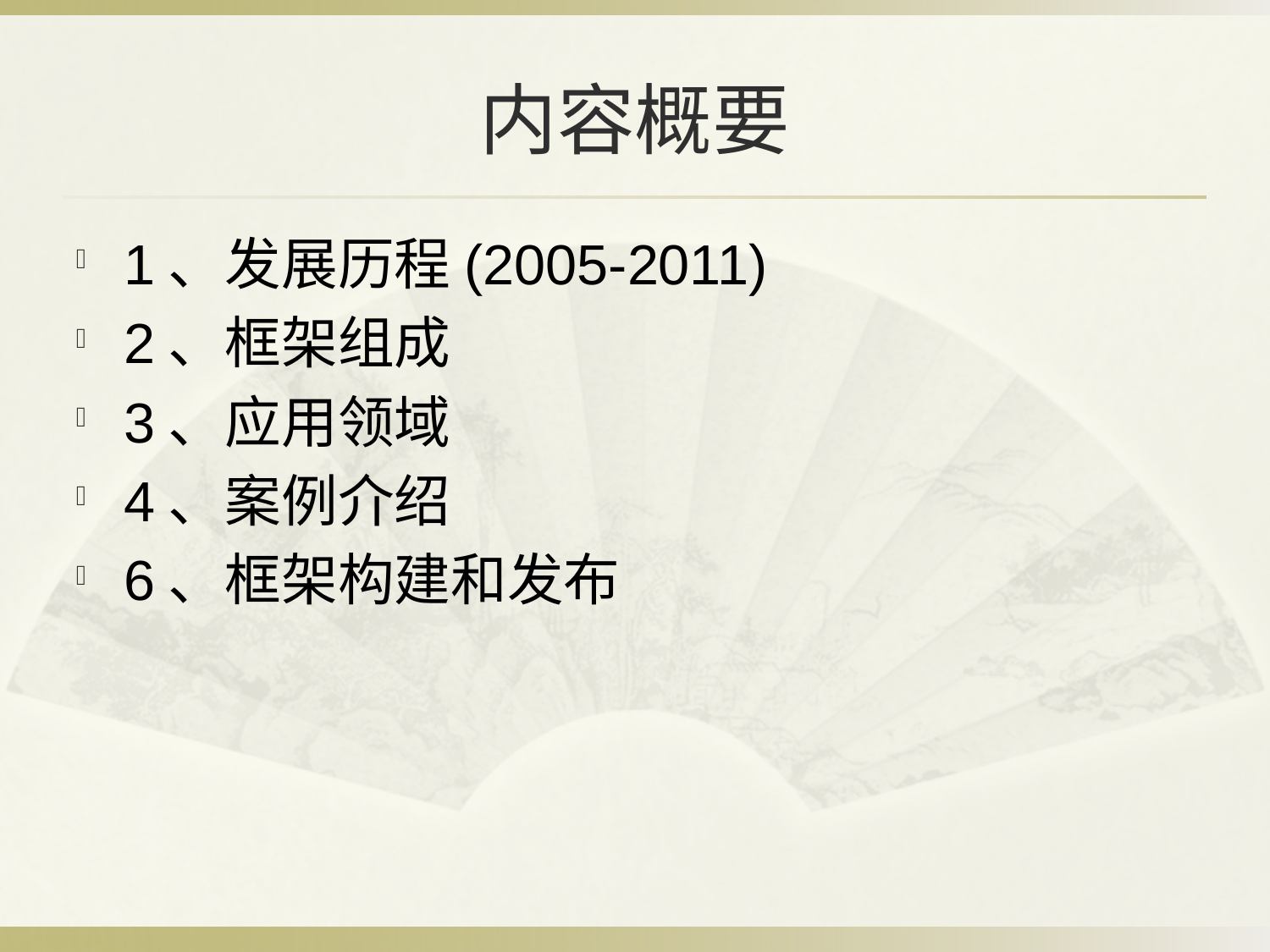

# 内容概要
1、发展历程(2005-2011)
2、框架组成
3、应用领域
4、案例介绍
6、框架构建和发布